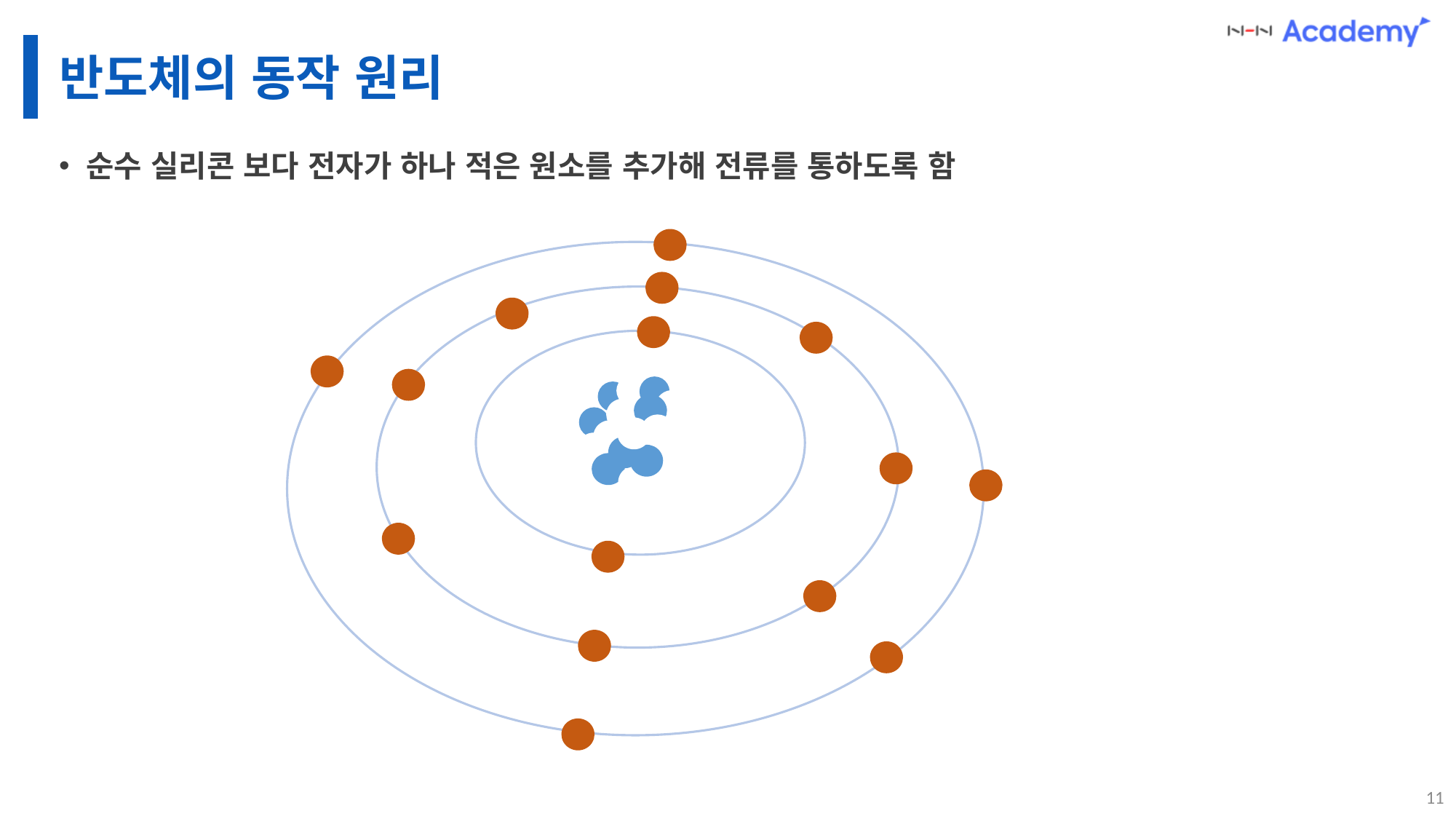

# 반도체의 동작 원리
순수 실리콘 보다 전자가 하나 적은 원소를 추가해 전류를 통하도록 함

11